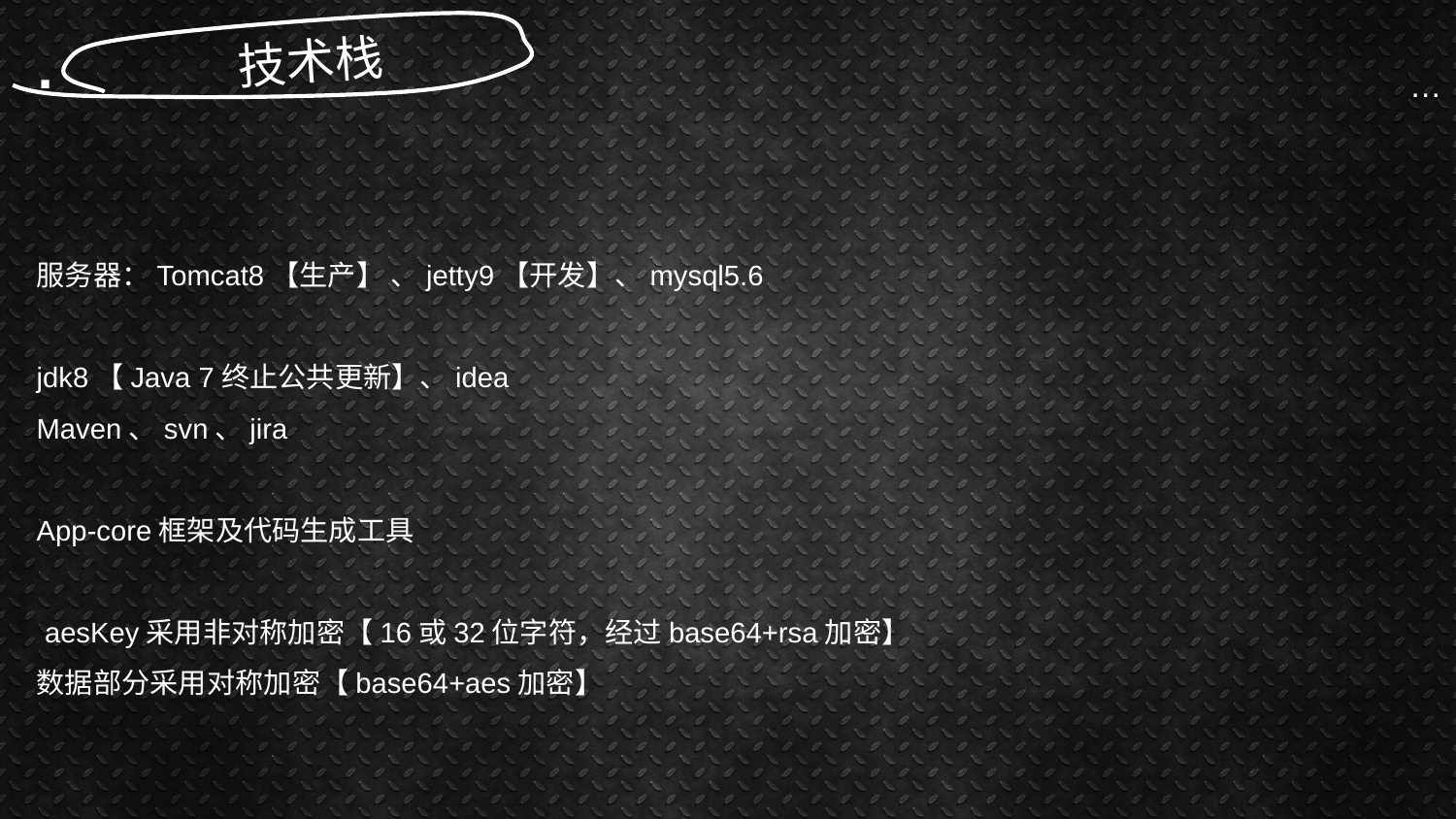

技术栈
.
…
服务器：Tomcat8【生产】 、jetty9【开发】、mysql5.6

jdk8【Java 7终止公共更新】、idea
Maven、svn、jira

App-core框架及代码生成工具

 aesKey采用非对称加密【16或32位字符，经过base64+rsa加密】
数据部分采用对称加密【base64+aes加密】